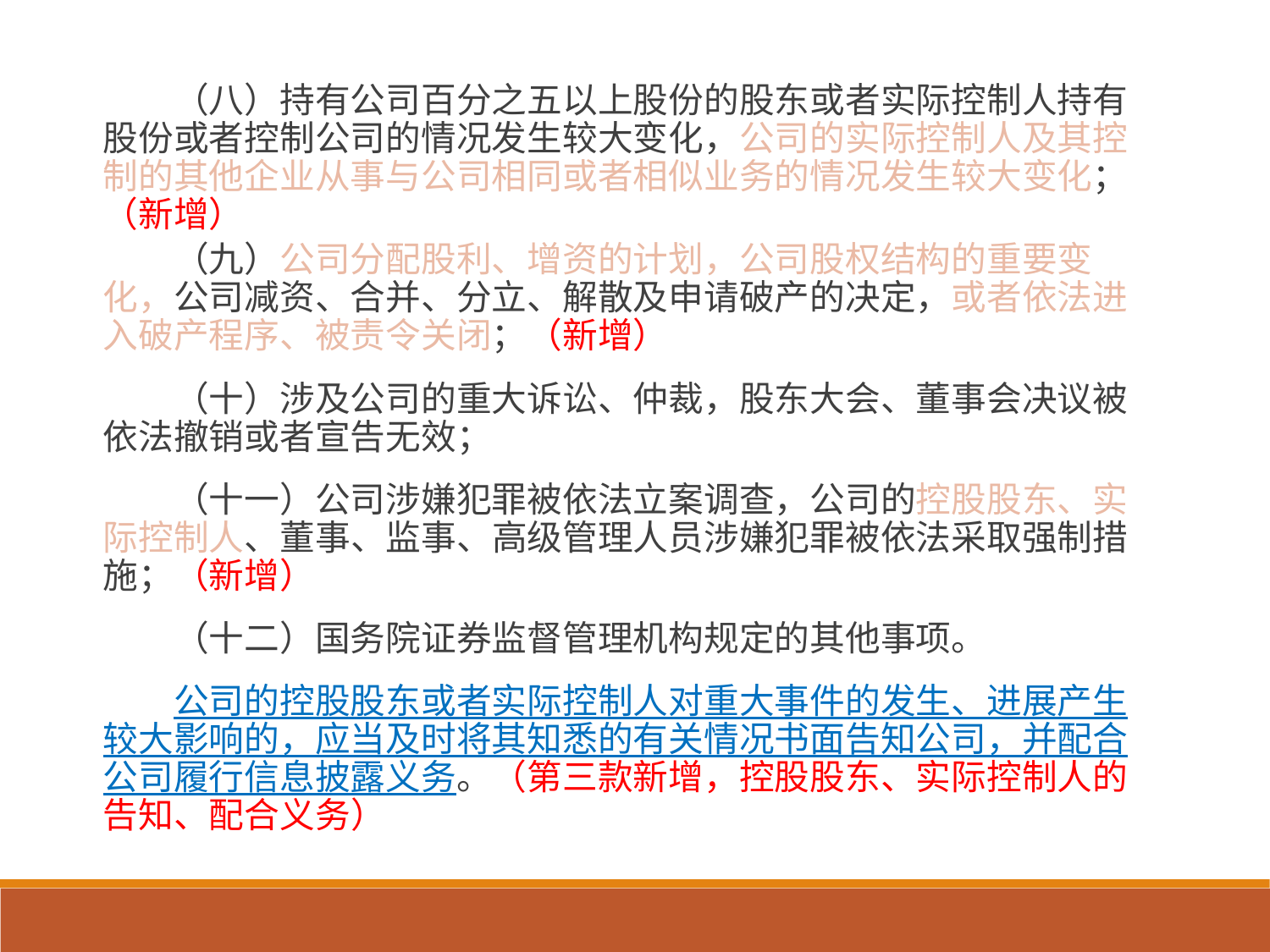

（八）持有公司百分之五以上股份的股东或者实际控制人持有股份或者控制公司的情况发生较大变化，公司的实际控制人及其控制的其他企业从事与公司相同或者相似业务的情况发生较大变化；（新增）
　　（九）公司分配股利、增资的计划，公司股权结构的重要变化，公司减资、合并、分立、解散及申请破产的决定，或者依法进入破产程序、被责令关闭；（新增）
　　（十）涉及公司的重大诉讼、仲裁，股东大会、董事会决议被依法撤销或者宣告无效；
　　（十一）公司涉嫌犯罪被依法立案调查，公司的控股股东、实际控制人、董事、监事、高级管理人员涉嫌犯罪被依法采取强制措施；（新增）
　　（十二）国务院证券监督管理机构规定的其他事项。
　　公司的控股股东或者实际控制人对重大事件的发生、进展产生较大影响的，应当及时将其知悉的有关情况书面告知公司，并配合公司履行信息披露义务。（第三款新增，控股股东、实际控制人的告知、配合义务）